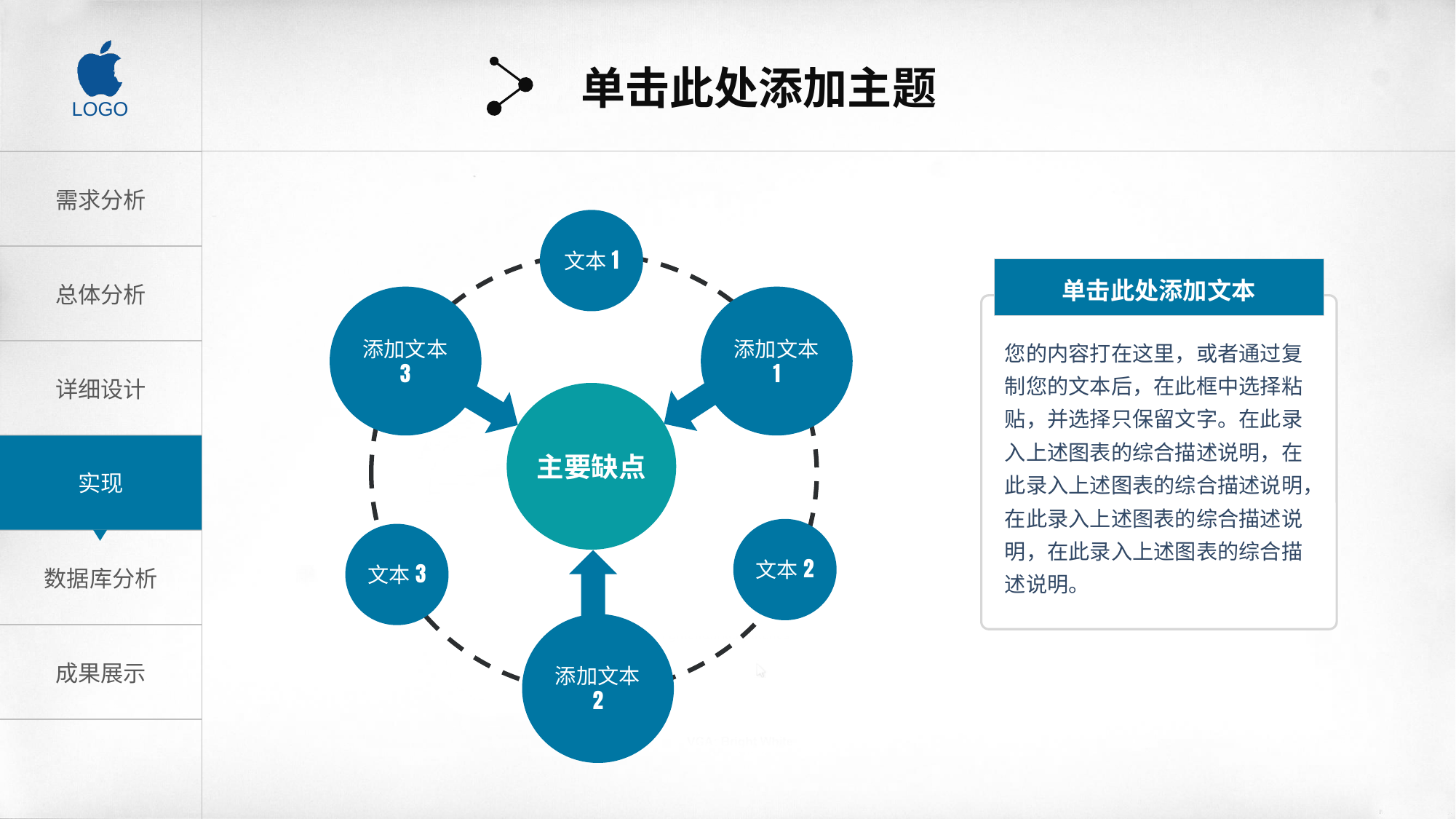

单击此处添加主题
文本1

添加文本3
添加文本1
文本2
文本3
添加文本2
单击此处添加文本

您的内容打在这里，或者通过复制您的文本后，在此框中选择粘贴，并选择只保留文字。在此录入上述图表的综合描述说明，在此录入上述图表的综合描述说明，在此录入上述图表的综合描述说明，在此录入上述图表的综合描述说明。

主要缺点